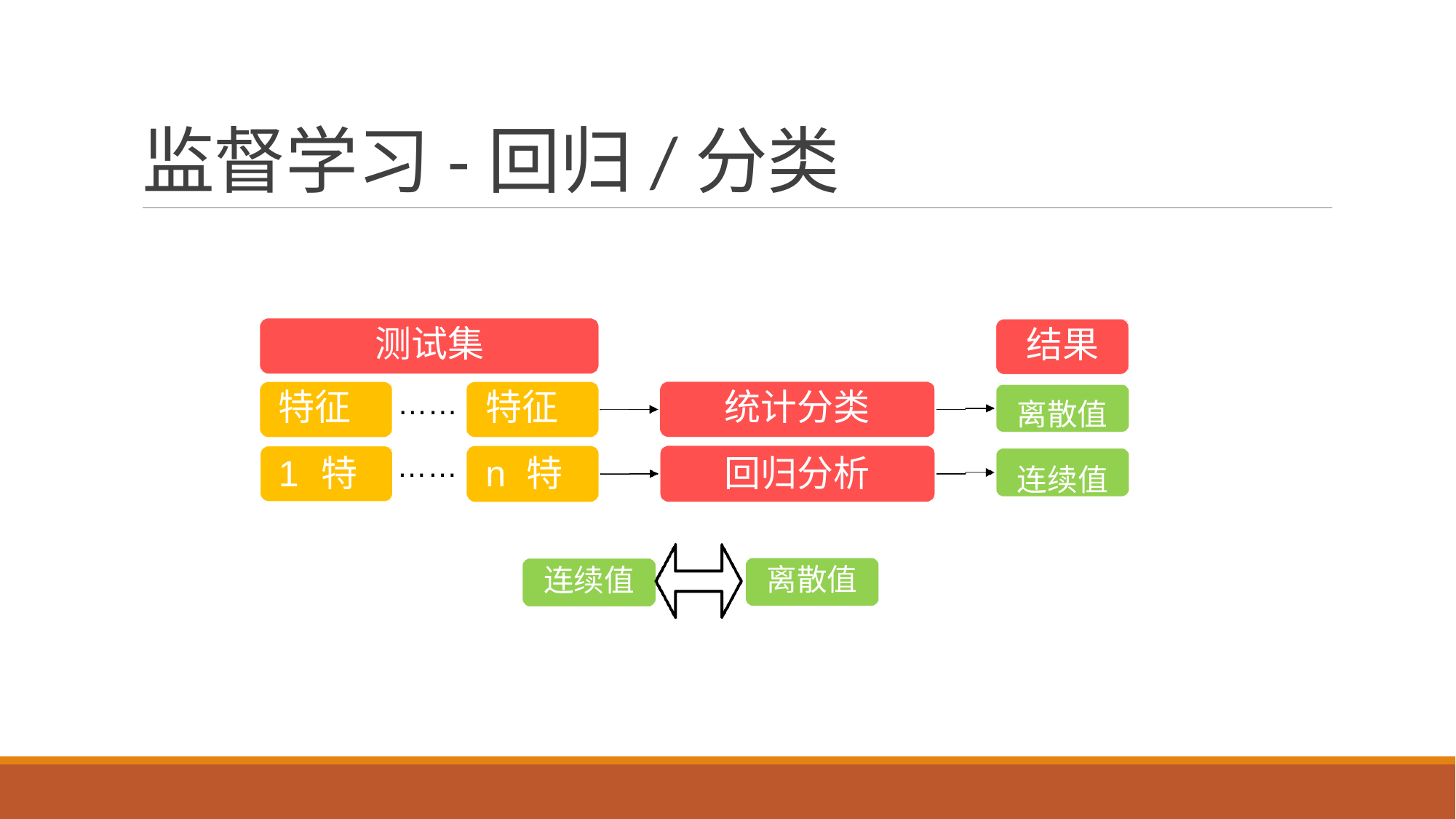

# 监督学习-回归/分类
测试集
……

结果
离散值 连续值
统计分类 回归分析
特征1 特征1
特征n 特征n

……

离散值
连续值